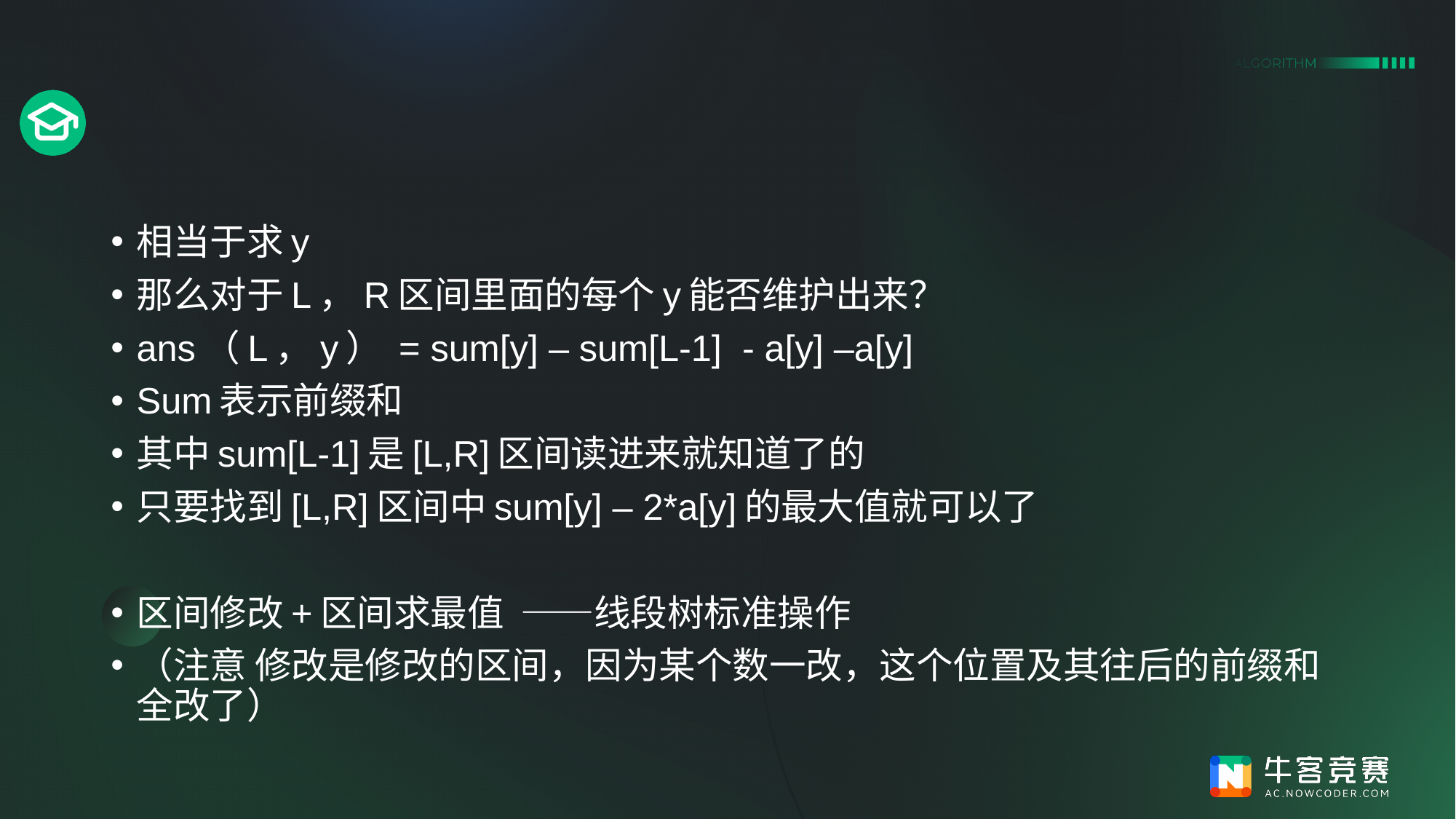

#
相当于求y
那么对于L，R区间里面的每个y能否维护出来？
ans（L，y） = sum[y] – sum[L-1]  - a[y] –a[y]
Sum表示前缀和
其中sum[L-1]是[L,R]区间读进来就知道了的
只要找到[L,R]区间中sum[y] – 2*a[y]的最大值就可以了

区间修改+区间求最值  ——线段树标准操作
（注意 修改是修改的区间，因为某个数一改，这个位置及其往后的前缀和全改了）